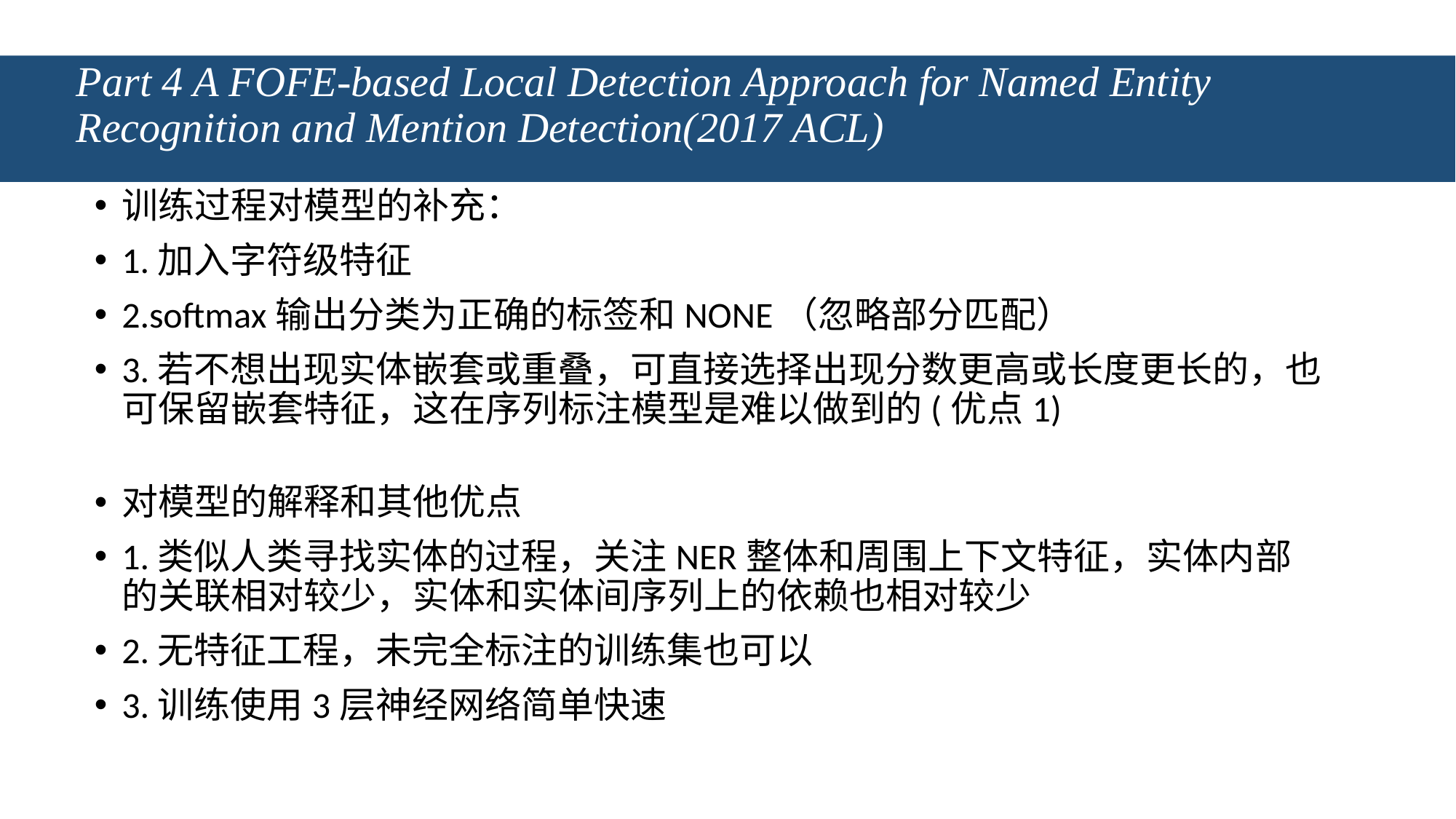

# Part 4 A FOFE-based Local Detection Approach for Named Entity Recognition and Mention Detection(2017 ACL)

训练过程对模型的补充：
1.加入字符级特征
2.softmax输出分类为正确的标签和NONE（忽略部分匹配）
3.若不想出现实体嵌套或重叠，可直接选择出现分数更高或长度更长的，也可保留嵌套特征，这在序列标注模型是难以做到的(优点1)
对模型的解释和其他优点
1.类似人类寻找实体的过程，关注NER整体和周围上下文特征，实体内部的关联相对较少，实体和实体间序列上的依赖也相对较少
2.无特征工程，未完全标注的训练集也可以
3.训练使用3层神经网络简单快速